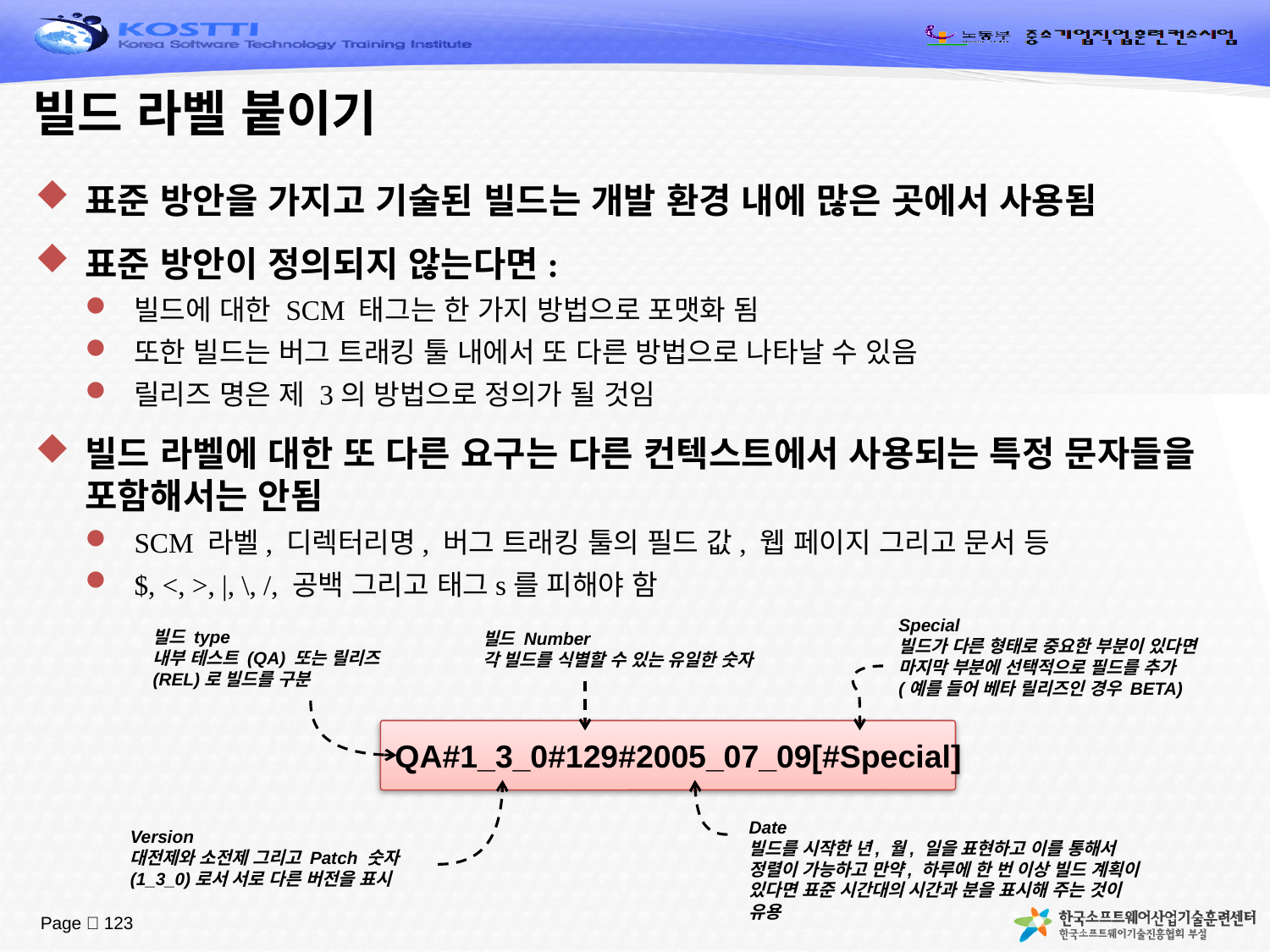

# 빌드 라벨 붙이기
표준 방안을 가지고 기술된 빌드는 개발 환경 내에 많은 곳에서 사용됨
표준 방안이 정의되지 않는다면:
빌드에 대한 SCM 태그는 한 가지 방법으로 포맷화 됨
또한 빌드는 버그 트래킹 툴 내에서 또 다른 방법으로 나타날 수 있음
릴리즈 명은 제 3의 방법으로 정의가 될 것임
빌드 라벨에 대한 또 다른 요구는 다른 컨텍스트에서 사용되는 특정 문자들을 포함해서는 안됨
SCM 라벨, 디렉터리명, 버그 트래킹 툴의 필드 값, 웹 페이지 그리고 문서 등
$, <, >, |, \, /, 공백 그리고 태그s를 피해야 함

Special
빌드가 다른 형태로 중요한 부분이 있다면 마지막 부분에 선택적으로 필드를 추가 (예를 들어 베타 릴리즈인 경우 BETA)
빌드 type
내부 테스트 (QA) 또는 릴리즈 (REL)로 빌드를 구분
빌드 Number
각 빌드를 식별할 수 있는 유일한 숫자

QA#1_3_0#129#2005_07_09[#Special]

Date
빌드를 시작한 년, 월, 일을 표현하고 이를 통해서 정렬이 가능하고 만약, 하루에 한 번 이상 빌드 계획이 있다면 표준 시간대의 시간과 분을 표시해 주는 것이 유용
Version
대전제와 소전제 그리고 Patch 숫자 (1_3_0)로서 서로 다른 버전을 표시